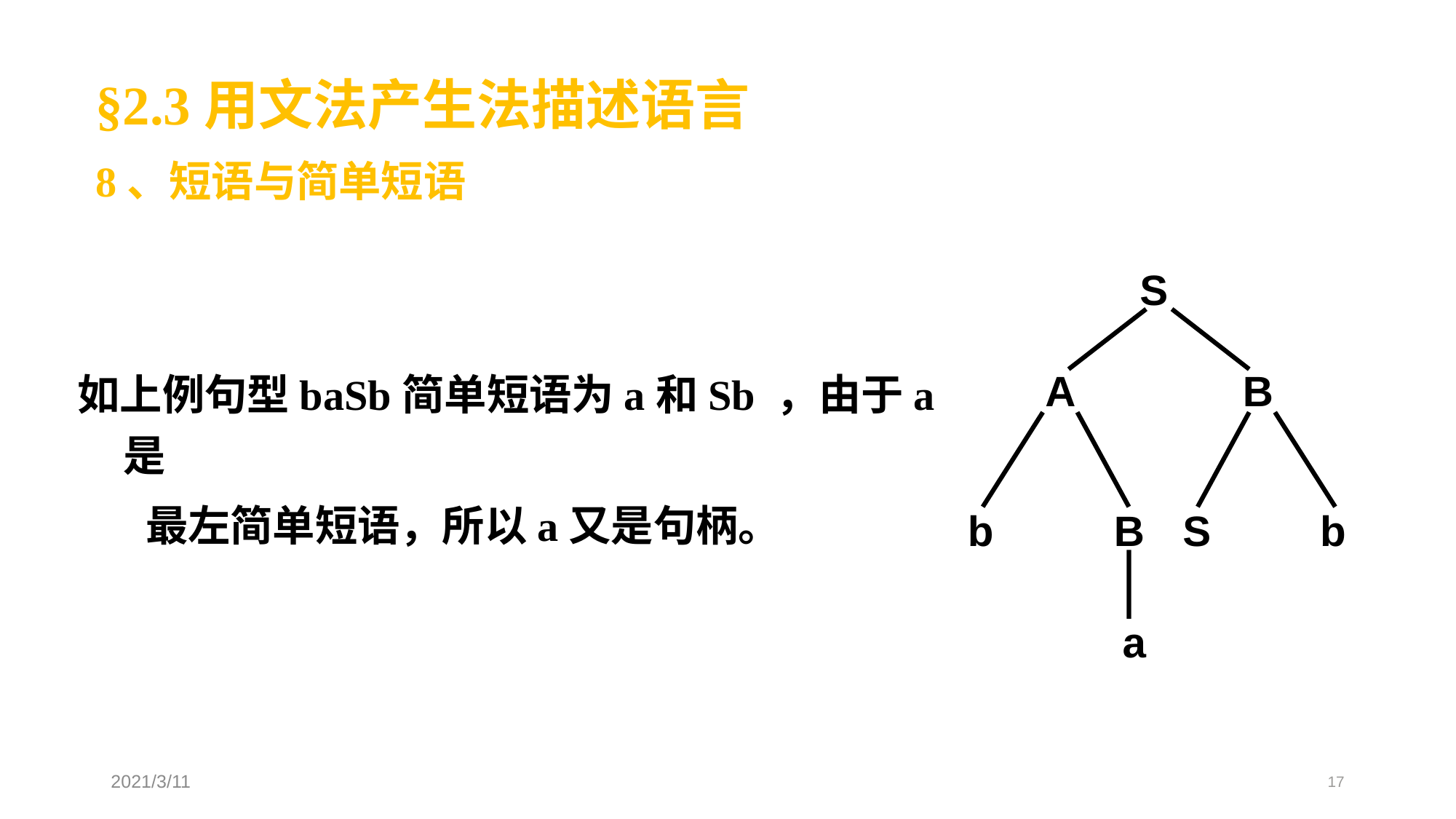

§2.3用文法产生法描述语言
8、短语与简单短语
S

A
B

b
B
S
b

a
如上例句型baSb简单短语为a和Sb ，由于a是
      最左简单短语，所以a又是句柄。
2021/3/11
17